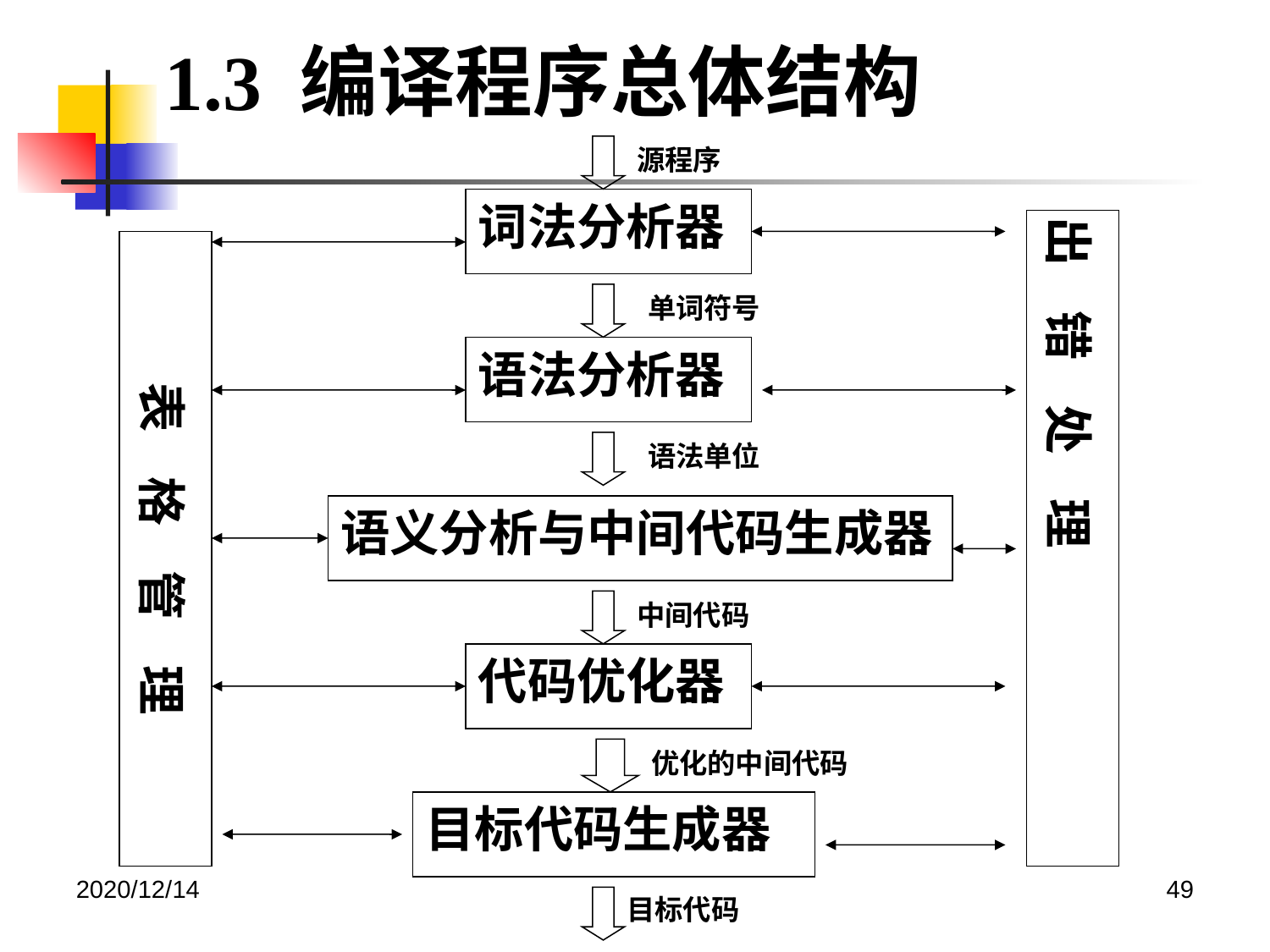

1.3 编译程序总体结构

源程序
词法分析器
出    错    处    理

表    格    管    理

单词符号
语法分析器

语法单位
语义分析与中间代码生成器

中间代码
代码优化器

优化的中间代码
目标代码生成器
2020/12/14
49
目标代码